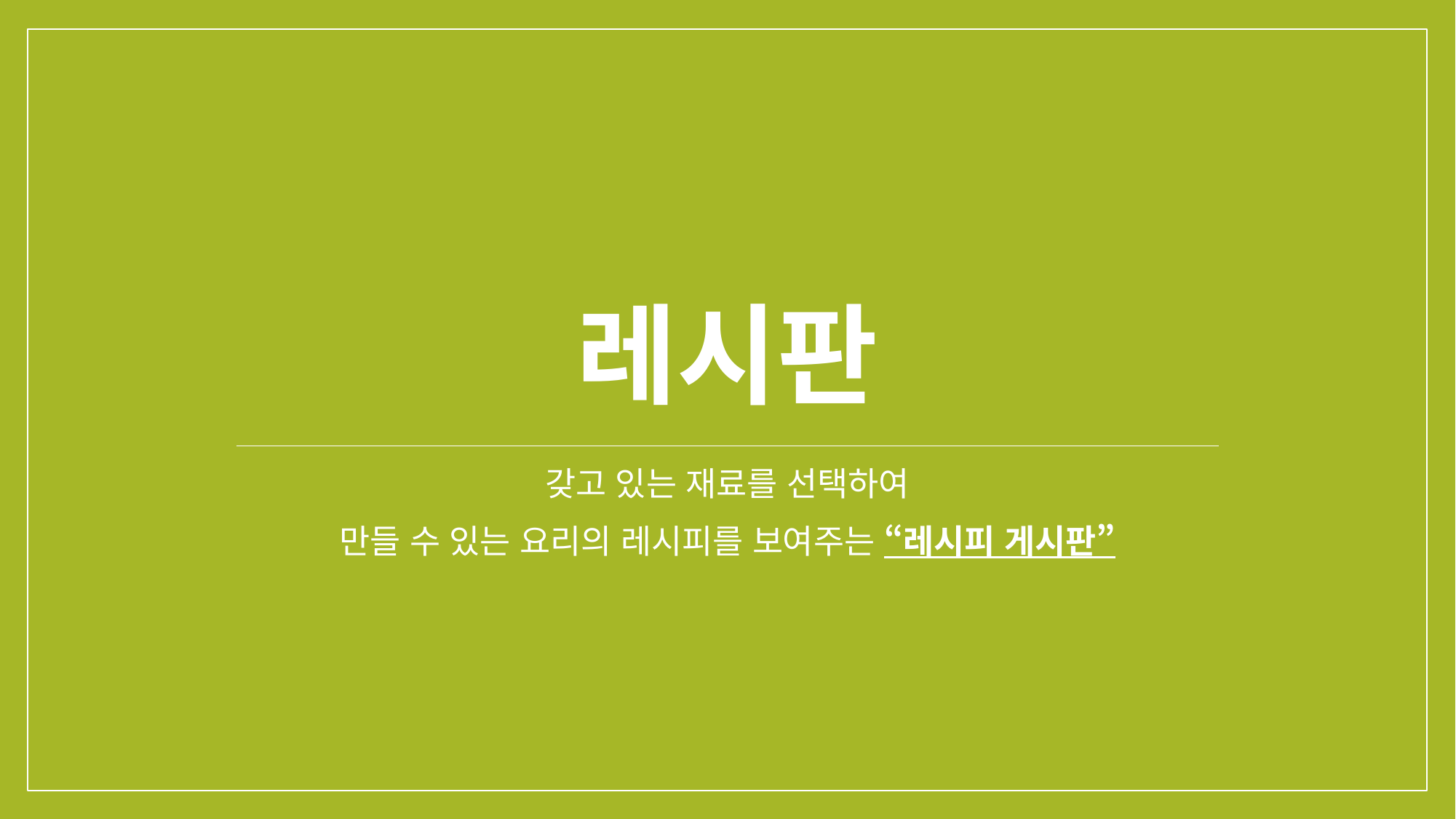

# 레시판
갖고 있는 재료를 선택하여
만들 수 있는 요리의 레시피를 보여주는 “레시피 게시판”